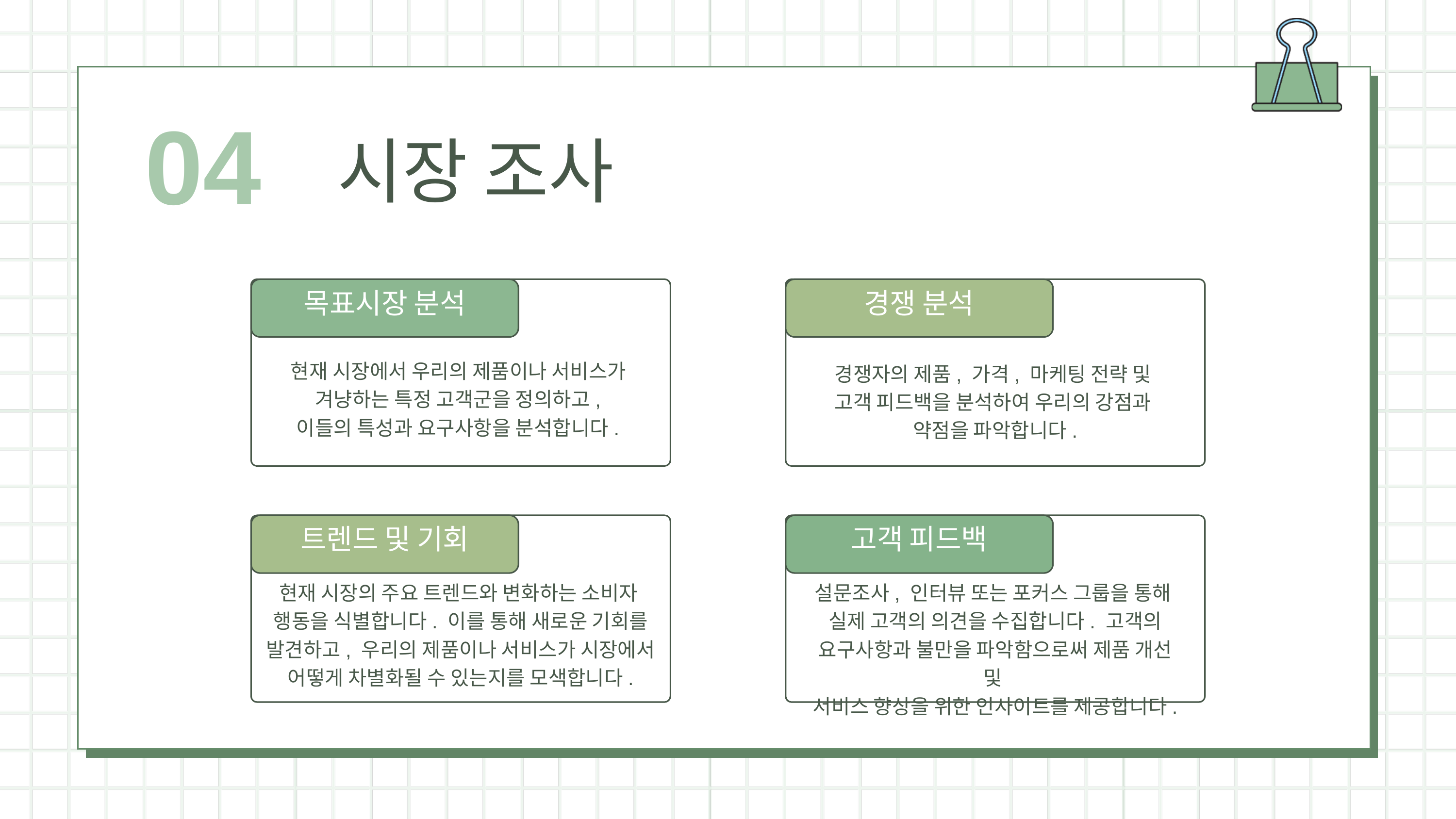

04
시장 조사

목표시장 분석

경쟁 분석
현재 시장에서 우리의 제품이나 서비스가
겨냥하는 특정 고객군을 정의하고,
이들의 특성과 요구사항을 분석합니다.
경쟁자의 제품, 가격, 마케팅 전략 및
고객 피드백을 분석하여 우리의 강점과
약점을 파악합니다.

트렌드 및 기회

고객 피드백
현재 시장의 주요 트렌드와 변화하는 소비자
행동을 식별합니다. 이를 통해 새로운 기회를 발견하고, 우리의 제품이나 서비스가 시장에서 어떻게 차별화될 수 있는지를 모색합니다.
설문조사, 인터뷰 또는 포커스 그룹을 통해
실제 고객의 의견을 수집합니다. 고객의 요구사항과 불만을 파악함으로써 제품 개선 및
서비스 향상을 위한 인사이트를 제공합니다.